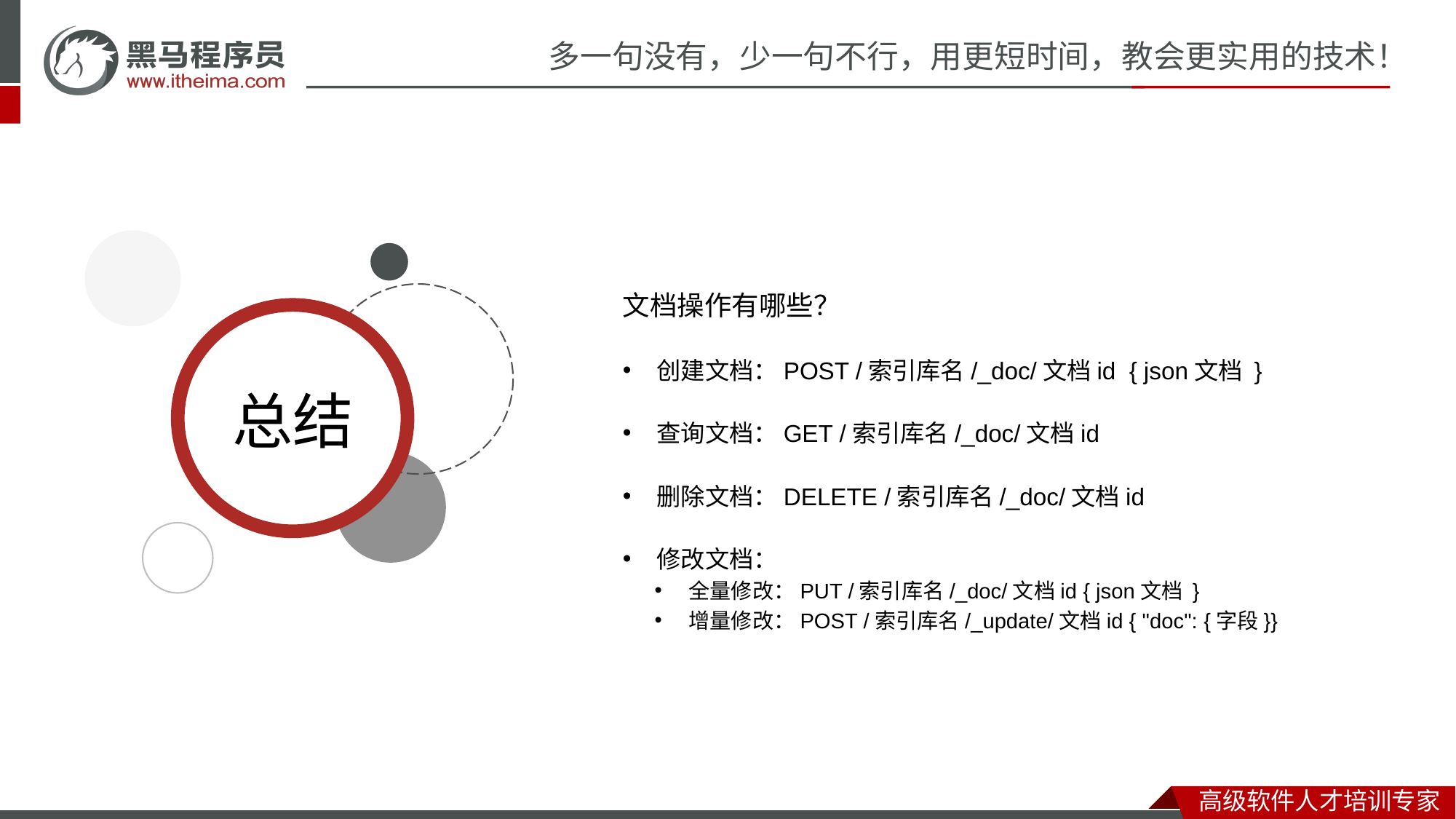

文档操作有哪些？
创建文档：POST /索引库名/_doc/文档id  { json文档 }
查询文档：GET /索引库名/_doc/文档id
删除文档：DELETE /索引库名/_doc/文档id
修改文档：
全量修改：PUT /索引库名/_doc/文档id { json文档 }
增量修改：POST /索引库名/_update/文档id { "doc": {字段}}